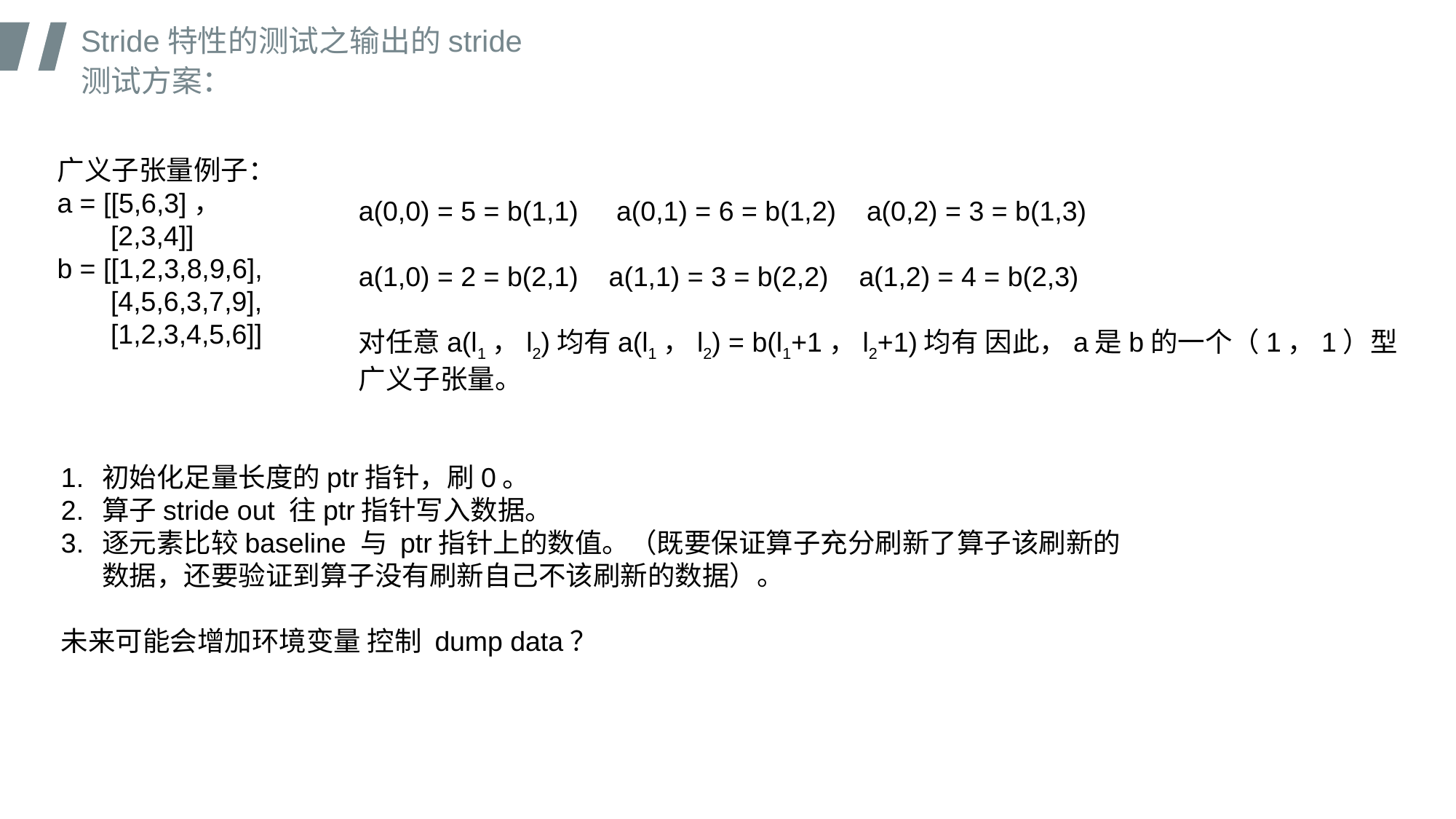

Stride特性的测试之输出的stride测试方案：

广义子张量例子：
a = [[5,6,3]，
       [2,3,4]]
b = [[1,2,3,8,9,6],
       [4,5,6,3,7,9],
       [1,2,3,4,5,6]]
a(0,0) = 5 = b(1,1)     a(0,1) = 6 = b(1,2)    a(0,2) = 3 = b(1,3)

a(1,0) = 2 = b(2,1)    a(1,1) = 3 = b(2,2)    a(1,2) = 4 = b(2,3)

对任意a(l1，l2)均有a(l1，l2) = b(l1+1，l2+1)均有 因此，a是b的一个（1，1）型广义子张量。
初始化足量长度的ptr指针，刷0。
算子stride out 往ptr指针写入数据。
逐元素比较baseline 与 ptr指针上的数值。（既要保证算子充分刷新了算子该刷新的数据，还要验证到算子没有刷新自己不该刷新的数据）。

未来可能会增加环境变量 控制 dump data？